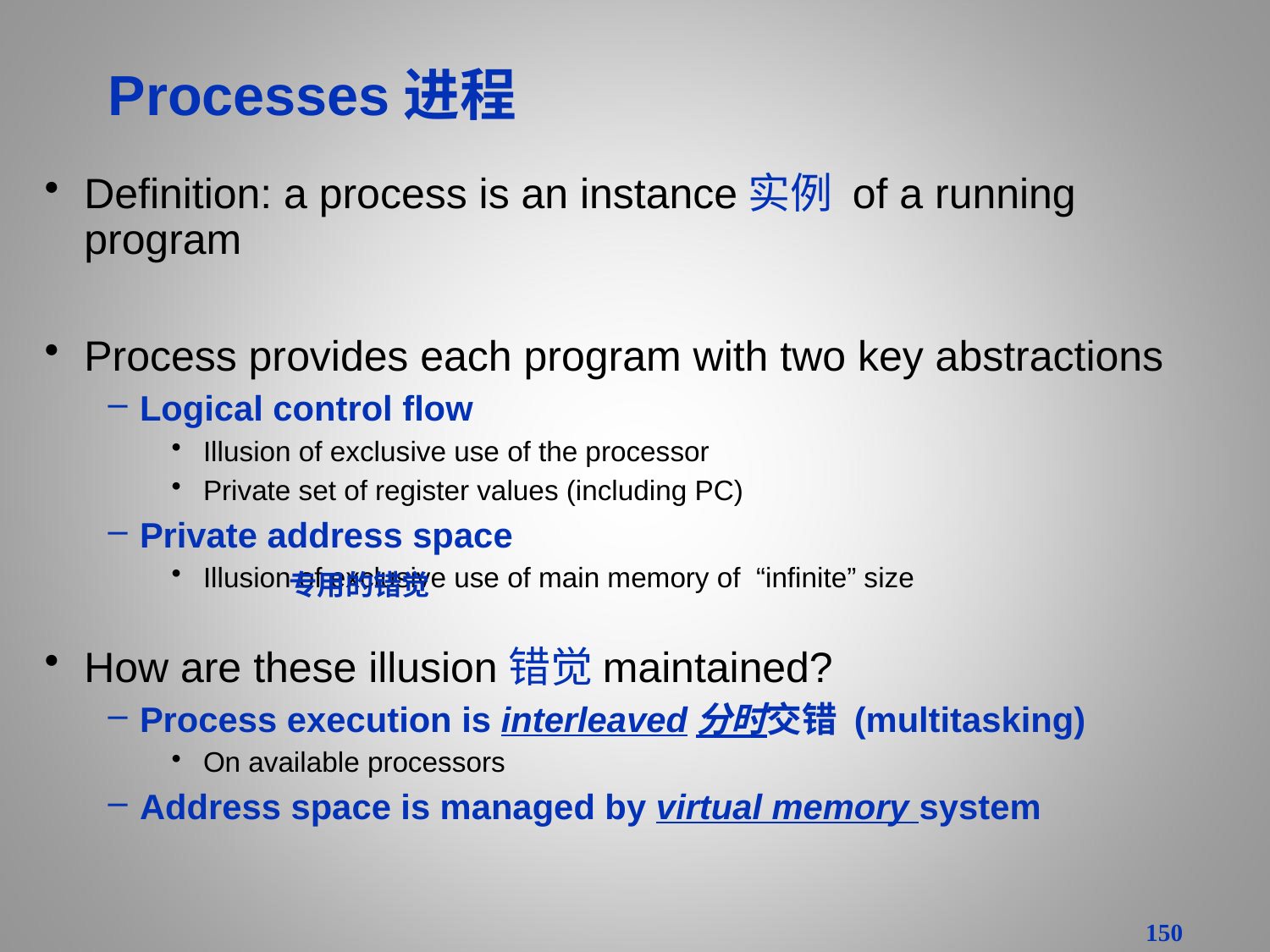

Processes进程
Definition: a process is an instance实例 of a running program

Process provides each program with two key abstractions
Logical control flow
Illusion of exclusive use of the processor
Private set of register values (including PC)
Private address space
Illusion of exclusive use of main memory of  “infinite” size

How are these illusion错觉maintained?
Process execution is interleaved分时交错 (multitasking)
On available processors
Address space is managed by virtual memory system
专用的错觉
150